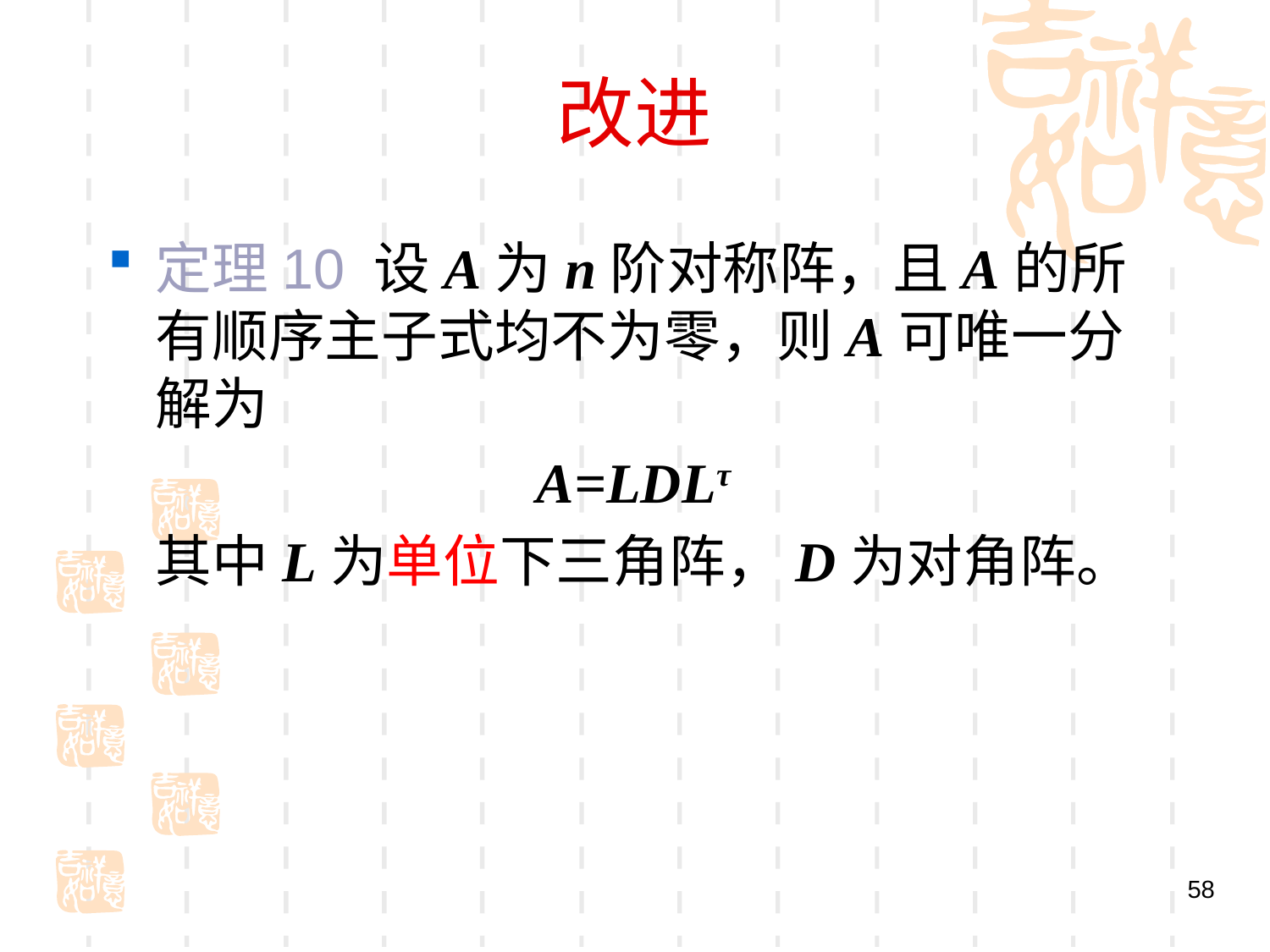

# 改进
定理10 设A为n阶对称阵，且A的所有顺序主子式均不为零，则A可唯一分解为
				A=LDLτ
	其中L为单位下三角阵，D为对角阵。

58